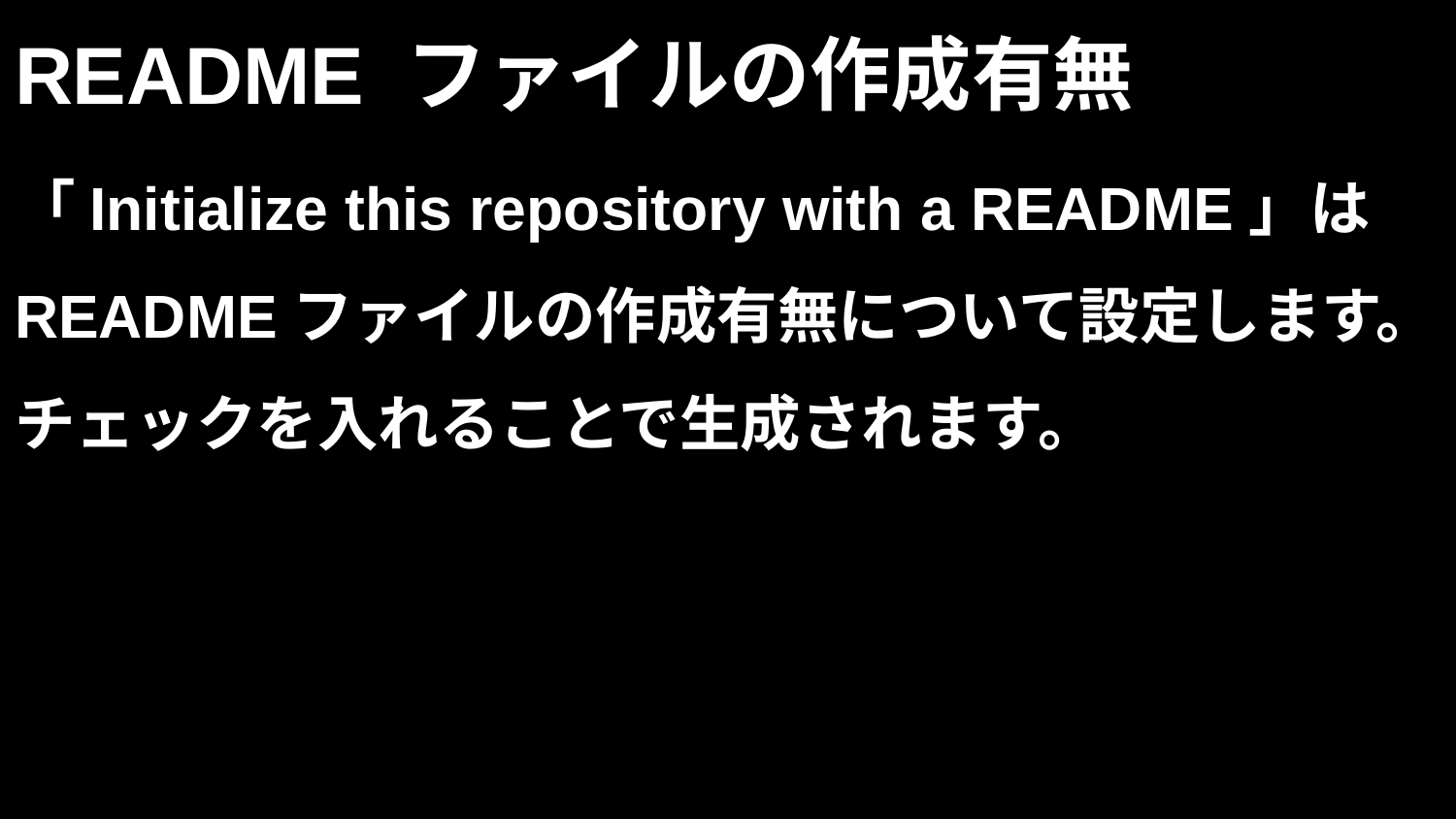

# README ファイルの作成有無
「Initialize this repository with a README」は
READMEファイルの作成有無について設定します。
チェックを入れることで生成されます。